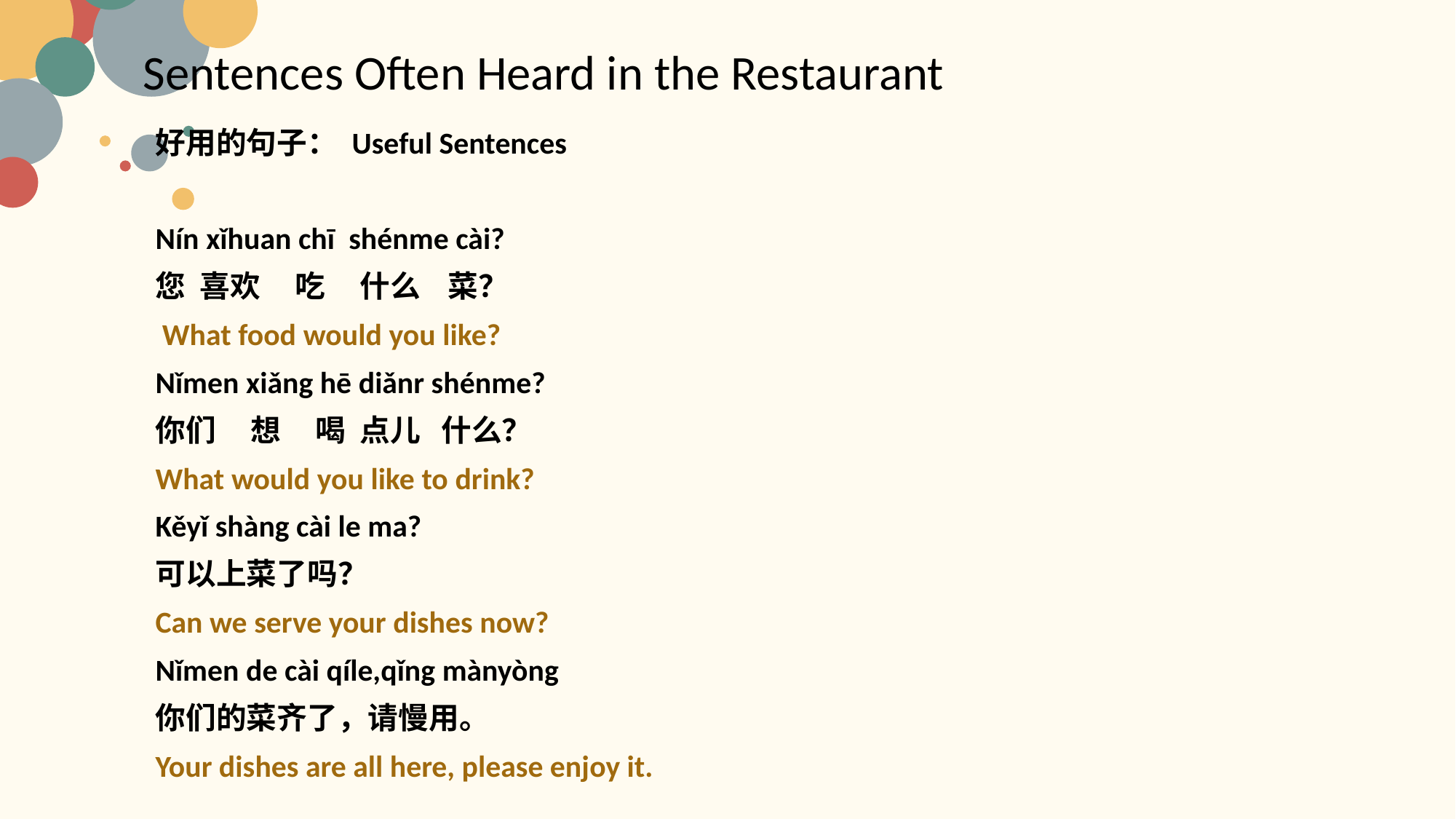

# Sentences Often Heard in the Restaurant
好用的句子： Useful Sentences

Nín xǐhuan chī  shénme cài?
您  喜欢     吃     什么    菜？
 What food would you like?
Nǐmen xiǎng hē diǎnr shénme?
你们     想     喝  点儿   什么？
What would you like to drink?
Kěyǐ shàng cài le ma?
可以上菜了吗？
Can we serve your dishes now?
Nǐmen de cài qíle,qǐng mànyòng
你们的菜齐了，请慢用。
Your dishes are all here, please enjoy it.